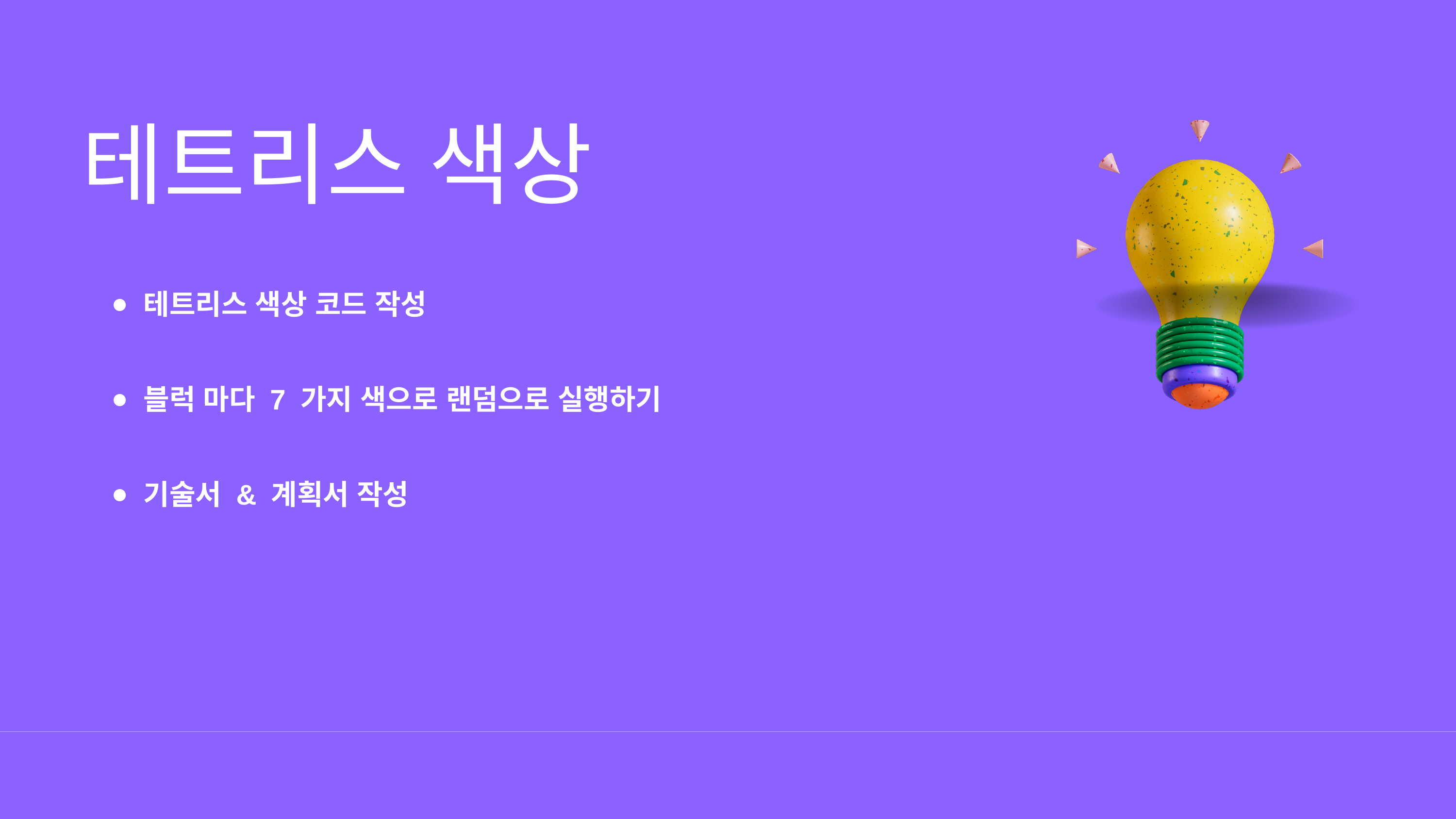

테트리스 색상
테트리스 색상 코드 작성

블럭 마다 7 가지 색으로 랜덤으로 실행하기

기술서 & 계획서 작성